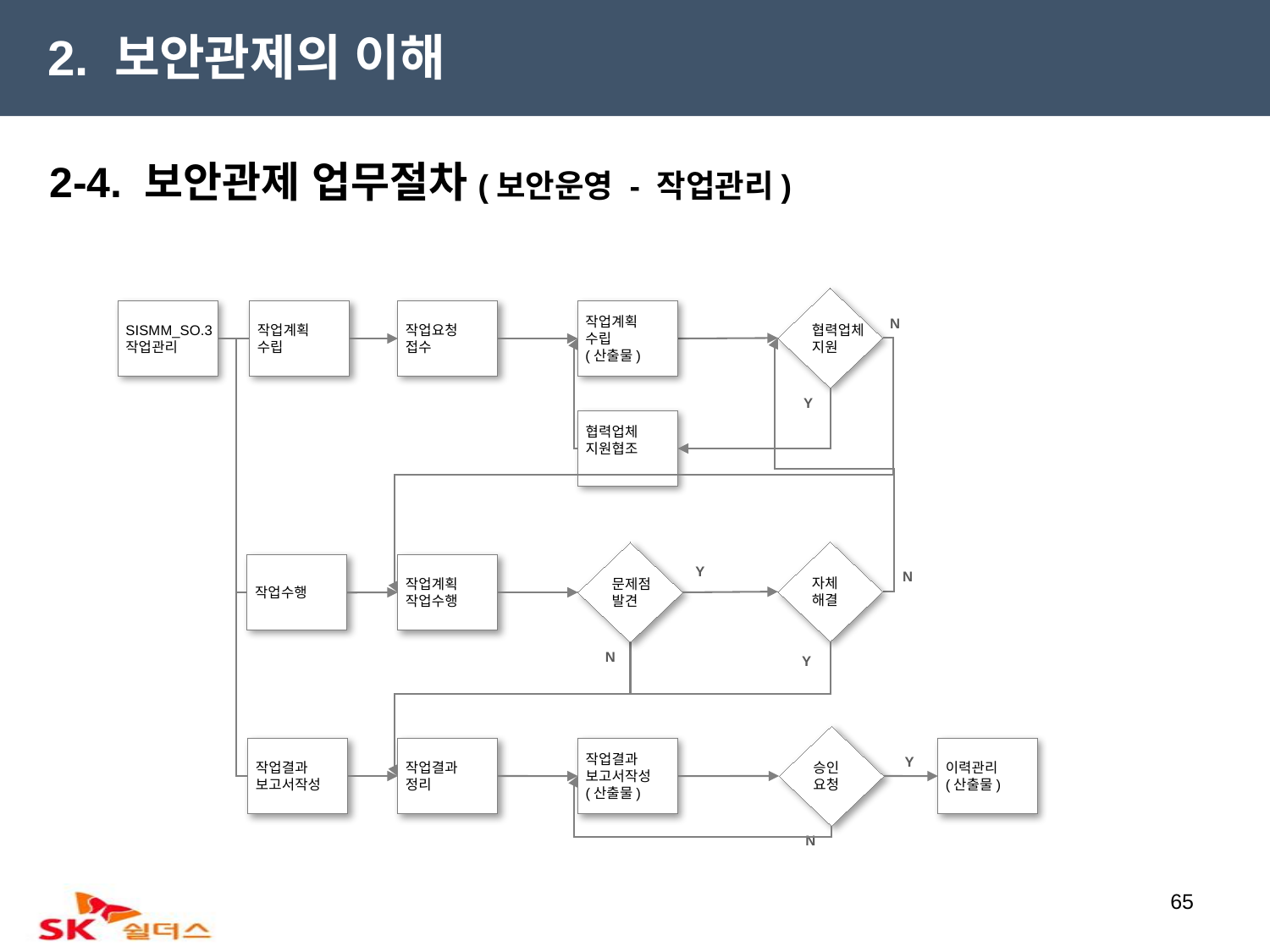

2. 보안관제의 이해
2-4. 보안관제 업무절차(보안운영 - 작업관리)
협력업체
지원
SISMM_SO.3
작업관리
작업계획
수립
작업요청
접수
작업계획
수립
(산출물)
N
Y
협력업체
지원협조

자체
해결
문제점
발견
작업계획
작업수행
작업수행
Y
N
N
Y
승인
요청
작업결과
보고서작성
작업결과
정리
작업결과
보고서작성
(산출물)
이력관리
(산출물)
Y
N
65